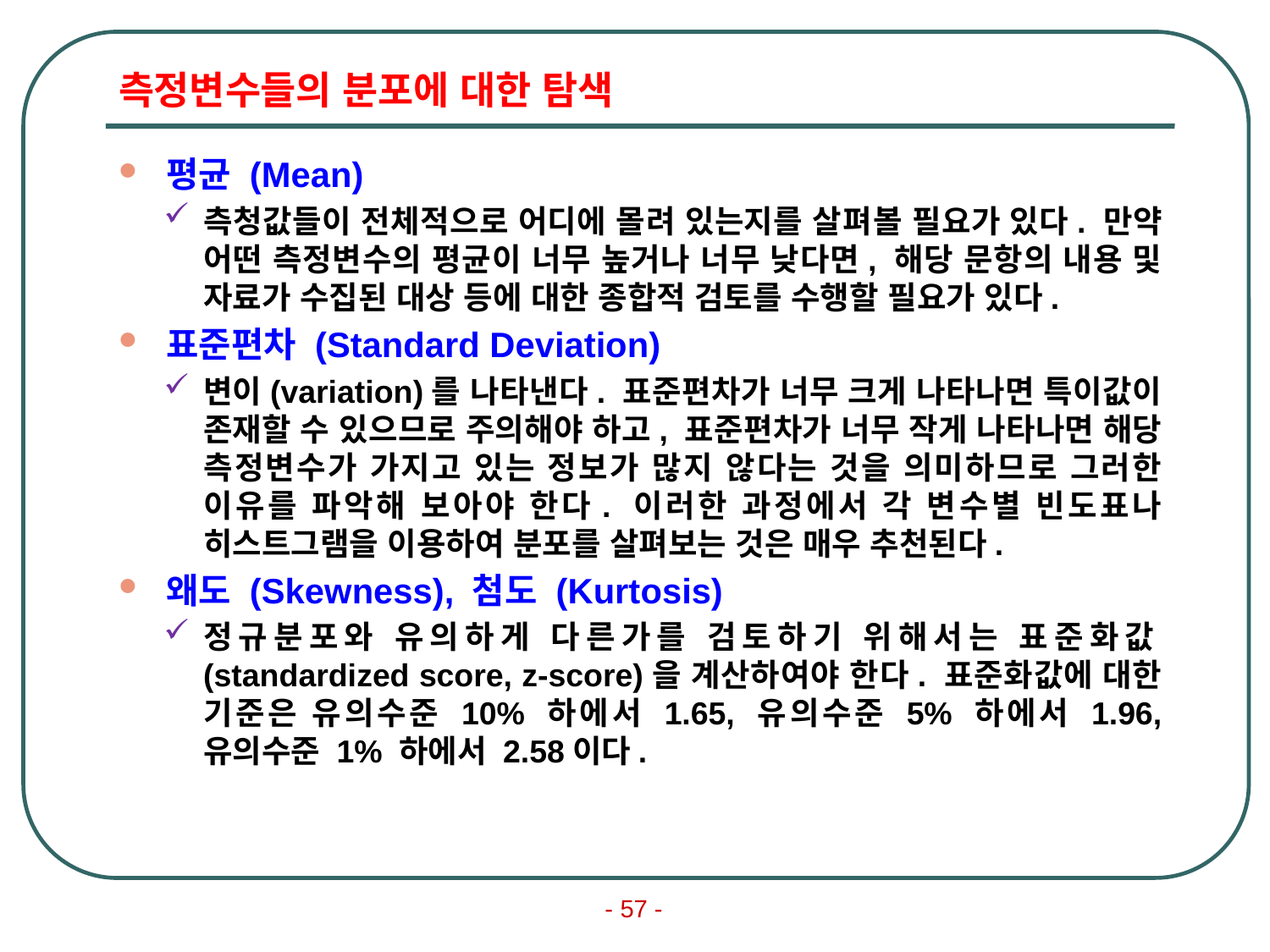

# 측정변수들의 분포에 대한 탐색
평균 (Mean)
측청값들이 전체적으로 어디에 몰려 있는지를 살펴볼 필요가 있다. 만약 어떤 측정변수의 평균이 너무 높거나 너무 낮다면, 해당 문항의 내용 및 자료가 수집된 대상 등에 대한 종합적 검토를 수행할 필요가 있다.
표준편차 (Standard Deviation)
변이(variation)를 나타낸다. 표준편차가 너무 크게 나타나면 특이값이 존재할 수 있으므로 주의해야 하고, 표준편차가 너무 작게 나타나면 해당 측정변수가 가지고 있는 정보가 많지 않다는 것을 의미하므로 그러한 이유를 파악해 보아야 한다. 이러한 과정에서 각 변수별 빈도표나 히스트그램을 이용하여 분포를 살펴보는 것은 매우 추천된다.
왜도 (Skewness), 첨도 (Kurtosis)
정규분포와 유의하게 다른가를 검토하기 위해서는 표준화값(standardized score, z-score)을 계산하여야 한다. 표준화값에 대한 기준은 유의수준 10% 하에서 1.65, 유의수준 5% 하에서 1.96, 유의수준 1% 하에서 2.58이다.

- 57 -